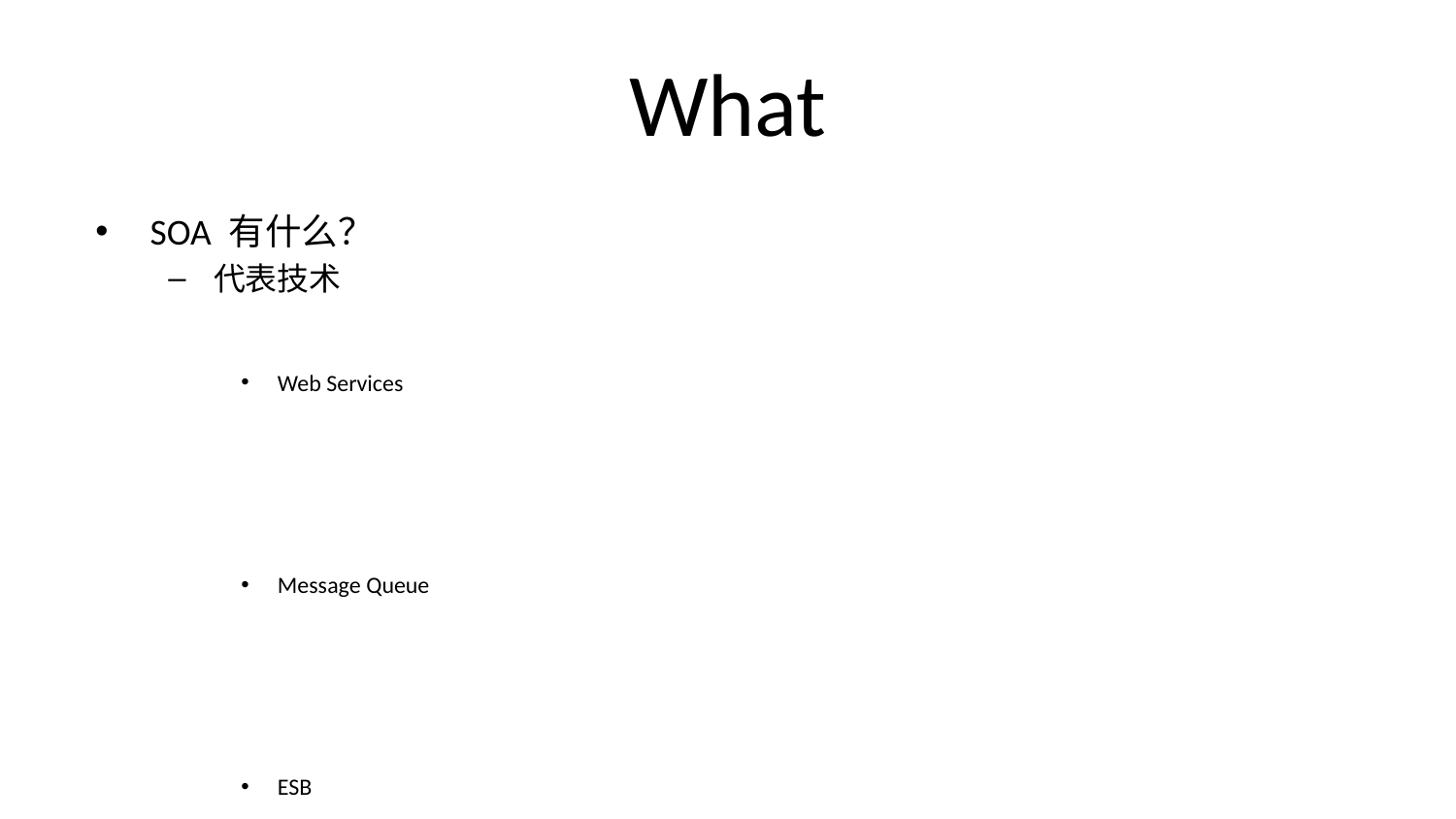

# What
SOA 有什么？
代表技术

Web Services

Message Queue

ESB